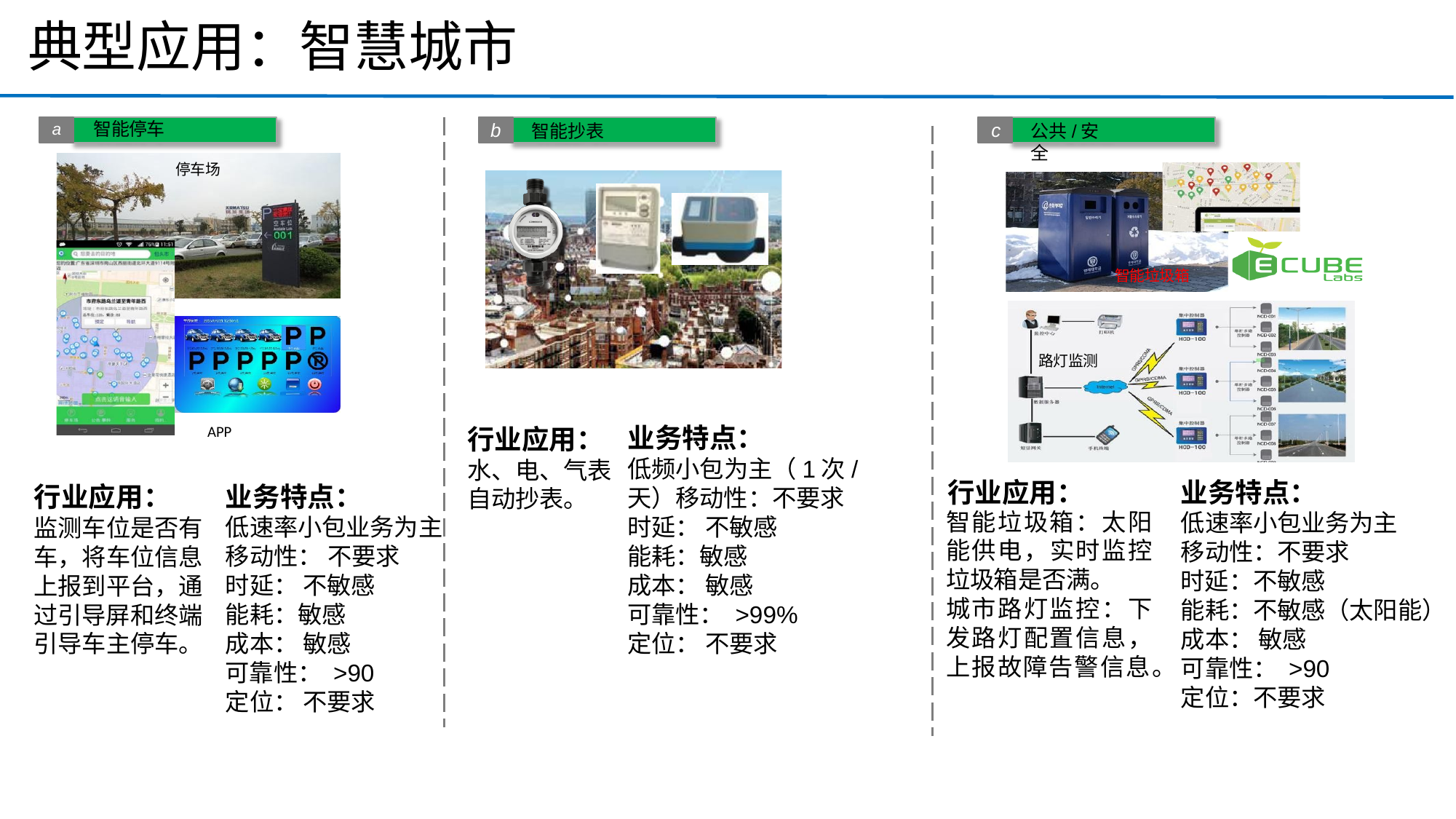

# 典型应用：智慧城市

b
c
智能抄表
公共/安全
a	智能停车

停车场

智能垃圾箱

路灯监测
业务特点：
低频小包为主（1次/ 天）移动性：不要求
时延： 不敏感
能耗：敏感
成本： 敏感
可靠性： >99%
定位： 不要求
APP
行业应用： 水、电、气表自动抄表。
行业应用：
智能垃圾箱：太阳能供电，实时监控垃圾箱是否满。
城市路灯监控：下发路灯配置信息，上报故障告警信息。
业务特点：
低速率小包业务为主
移动性：不要求
时延：不敏感
能耗：不敏感（太阳能）
成本： 敏感
可靠性： >90
定位：不要求
行业应用：
监测车位是否有 车，将车位信息 上报到平台，通 过引导屏和终端 引导车主停车。
业务特点：
低速率小包业务为主
移动性： 不要求
时延： 不敏感
能耗：敏感
成本： 敏感
可靠性： >90
定位： 不要求